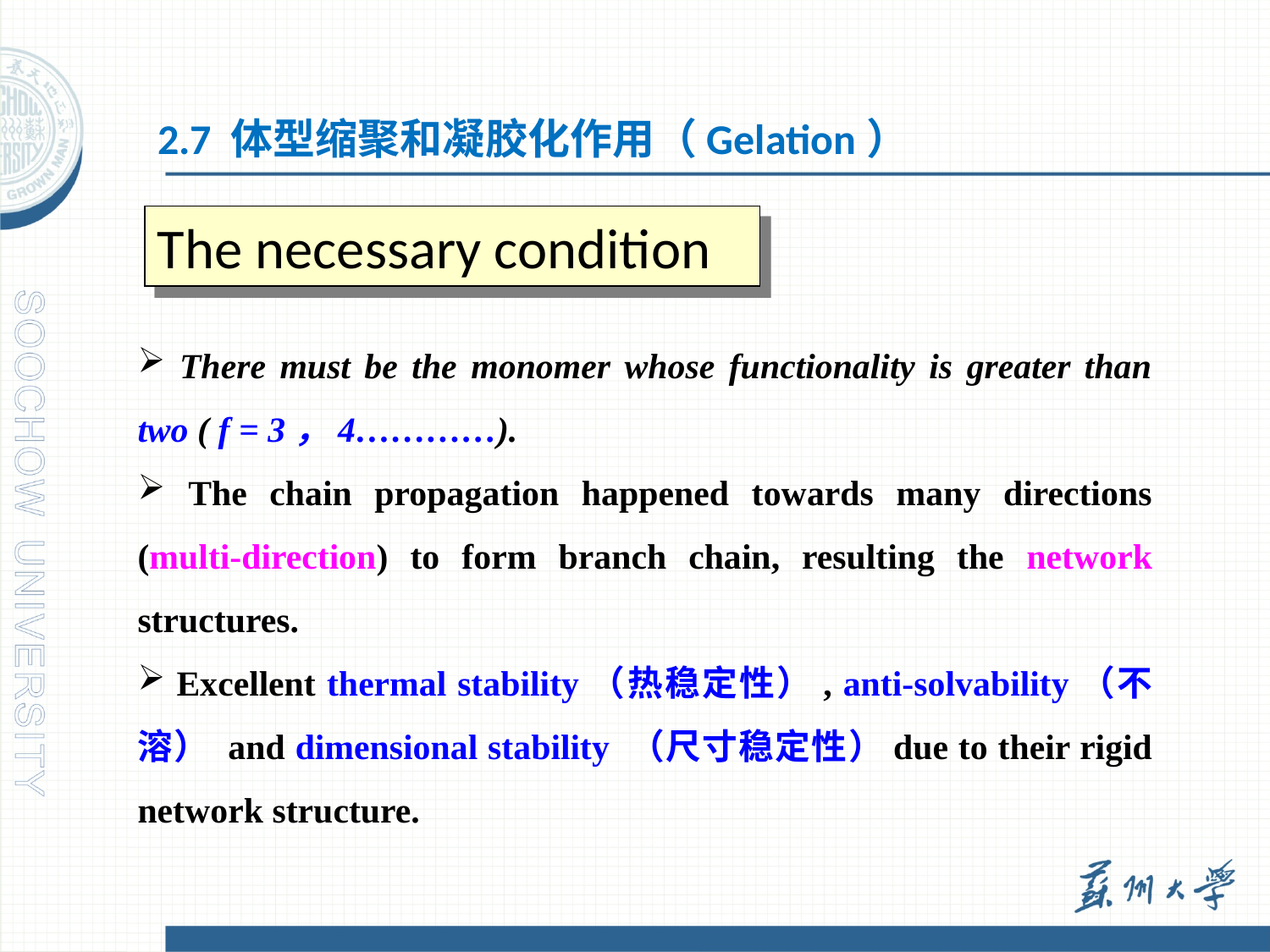

2.7 体型缩聚和凝胶化作用（Gelation）
The necessary condition
 There must be the monomer whose functionality is greater than two ( f = 3，4…………).
 The chain propagation happened towards many directions (multi-direction) to form branch chain, resulting the network structures.
 Excellent thermal stability（热稳定性）, anti-solvability（不溶） and dimensional stability （尺寸稳定性）due to their rigid network structure.